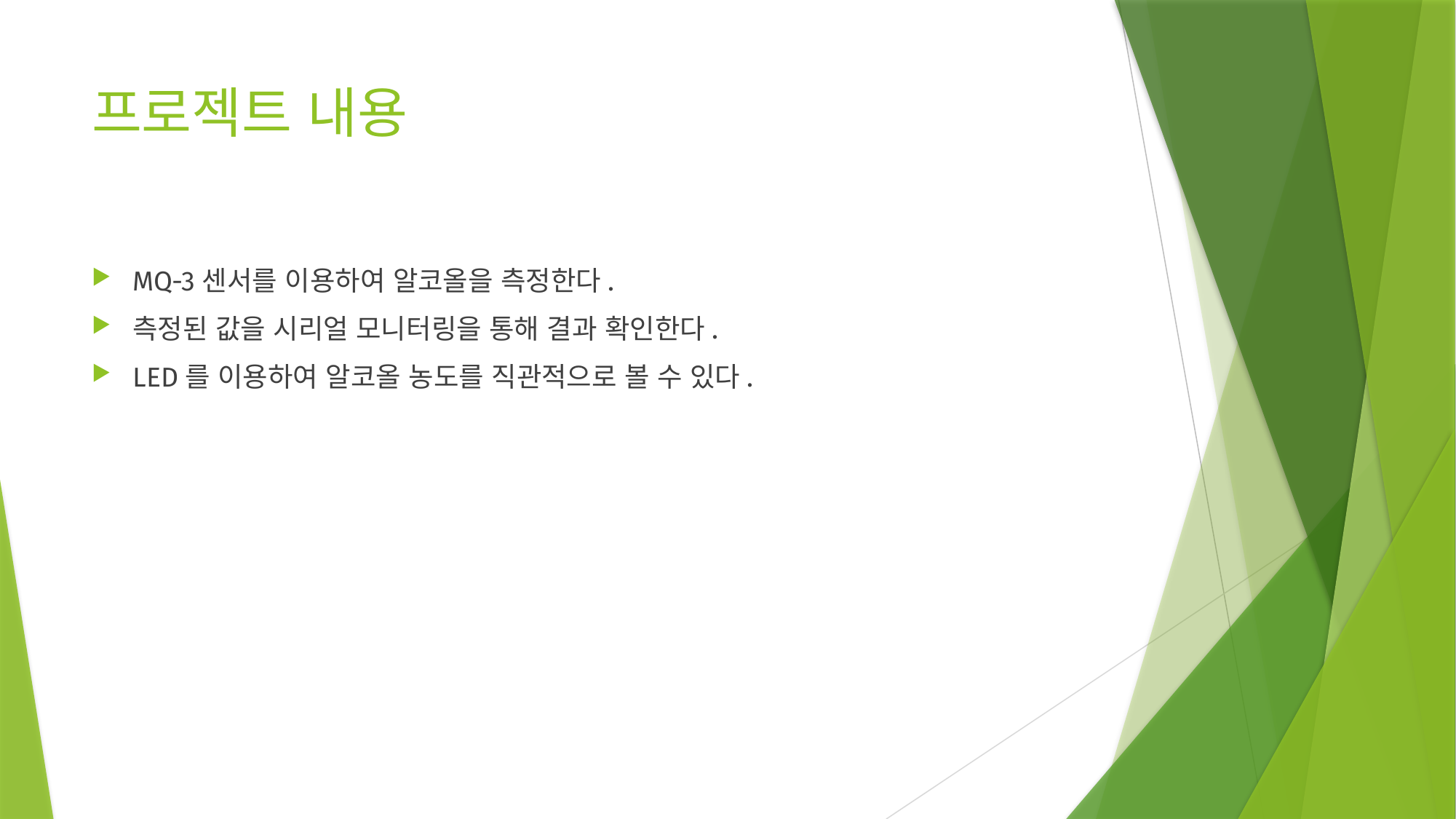

# 프로젝트 내용
MQ-3센서를 이용하여 알코올을 측정한다.
측정된 값을 시리얼 모니터링을 통해 결과 확인한다.
LED를 이용하여 알코올 농도를 직관적으로 볼 수 있다.